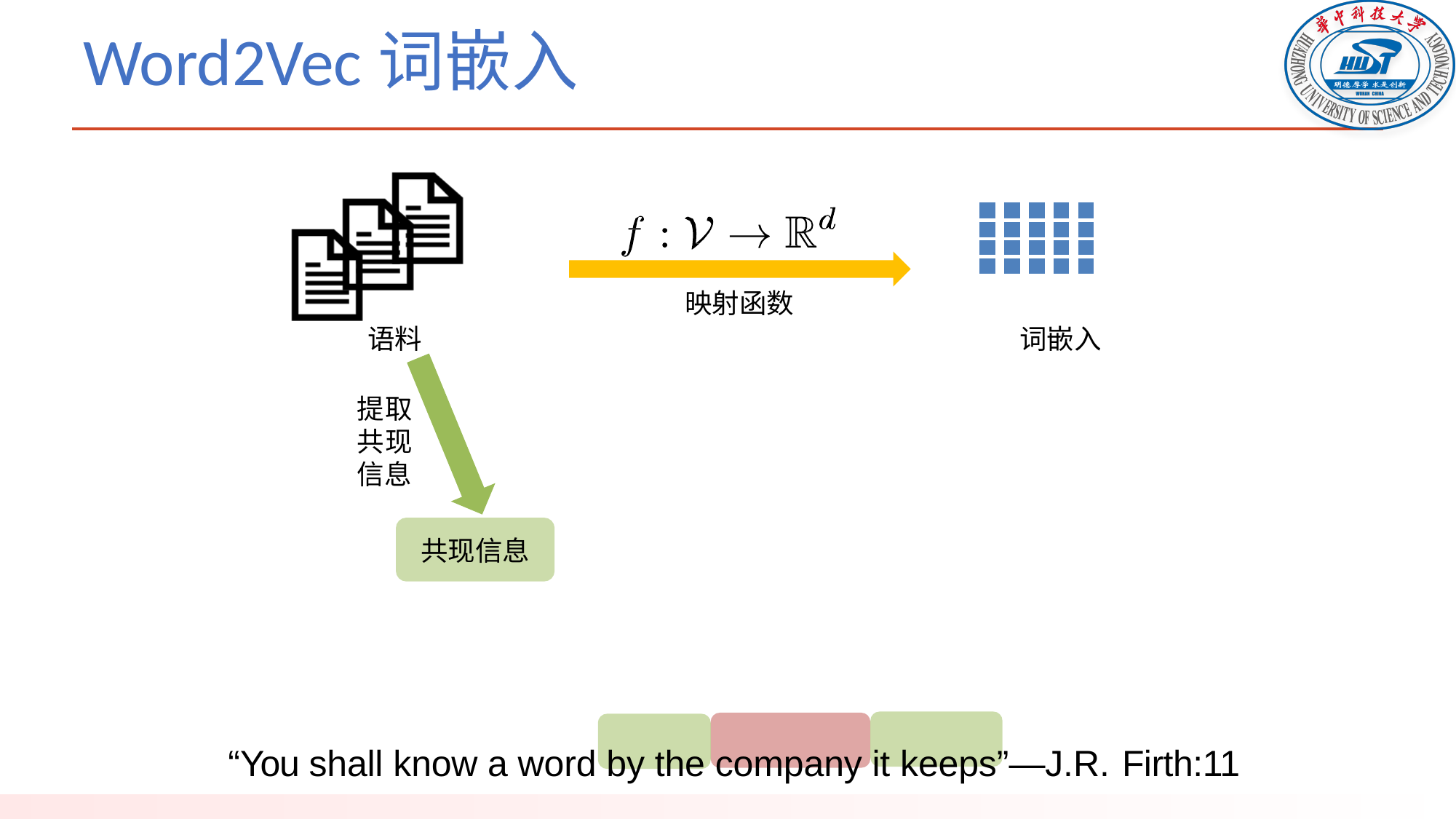

# Word2Vec词嵌入

映射函数
语料
词嵌入

提取共现信息

共现信息

“You shall know a word by the company it keeps”—J.R. Firth:11